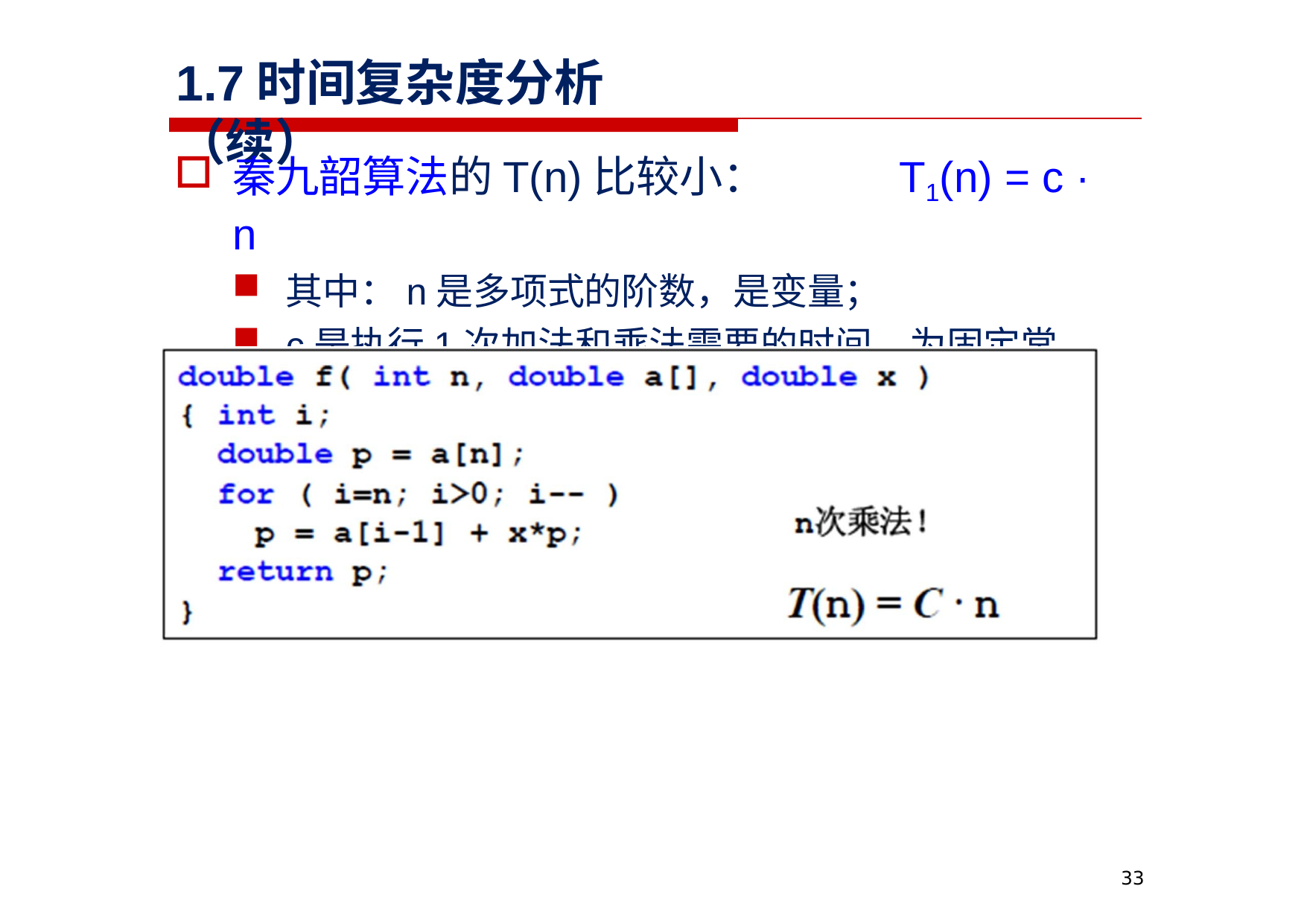

# 1.7时间复杂度分析（续）
秦九韶算法的T(n)比较小：	T1(n) = c · n
其中：n是多项式的阶数，是变量；
c是执行1次加法和乘法需要的时间，为固定常数。

33